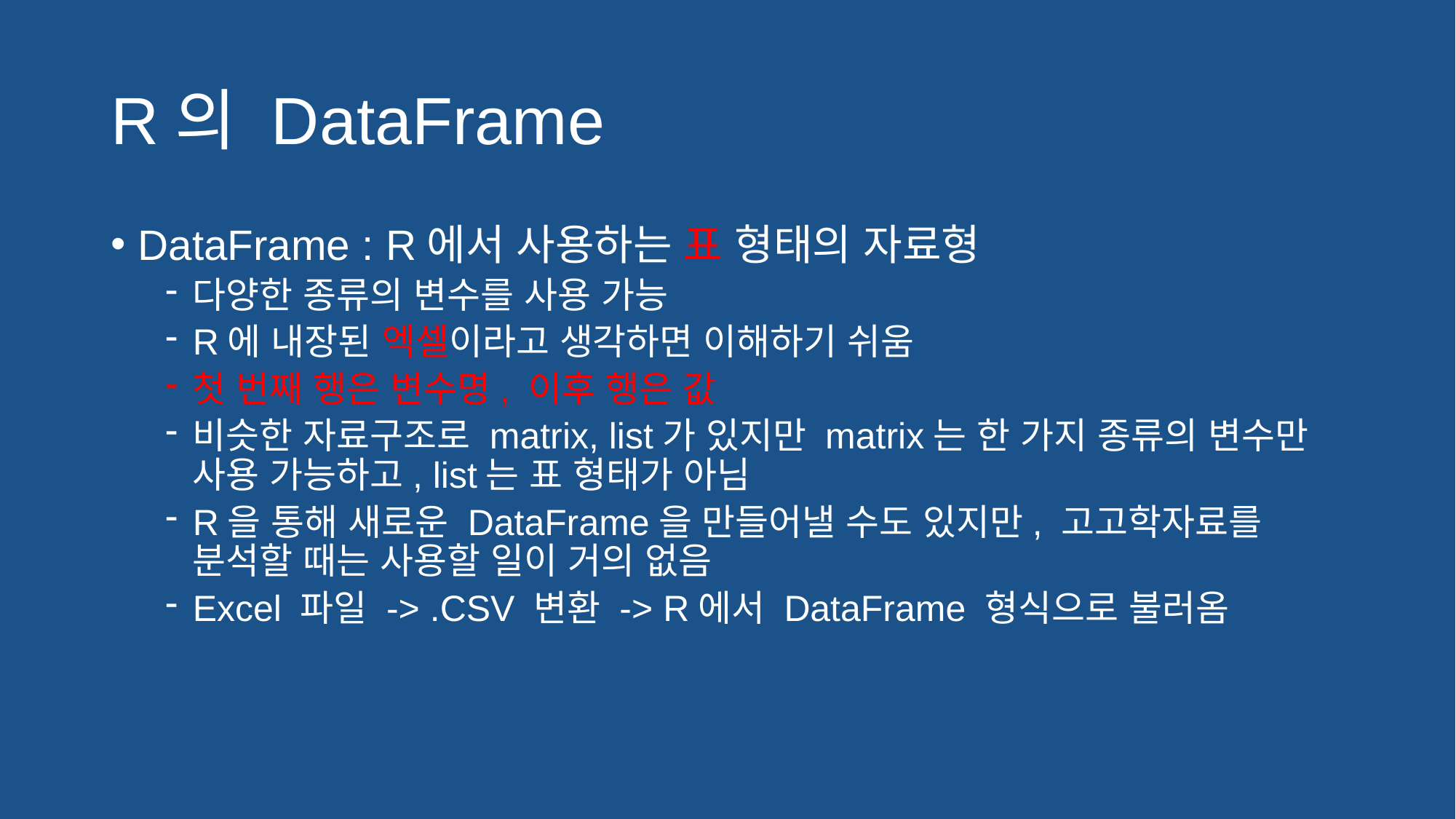

# R의 DataFrame
DataFrame : R에서 사용하는 표 형태의 자료형
다양한 종류의 변수를 사용 가능
R에 내장된 엑셀이라고 생각하면 이해하기 쉬움
첫 번째 행은 변수명, 이후 행은 값
비슷한 자료구조로 matrix, list가 있지만 matrix는 한 가지 종류의 변수만 사용 가능하고, list는 표 형태가 아님
R을 통해 새로운 DataFrame을 만들어낼 수도 있지만, 고고학자료를 분석할 때는 사용할 일이 거의 없음
Excel 파일 -> .CSV 변환 -> R에서 DataFrame 형식으로 불러옴